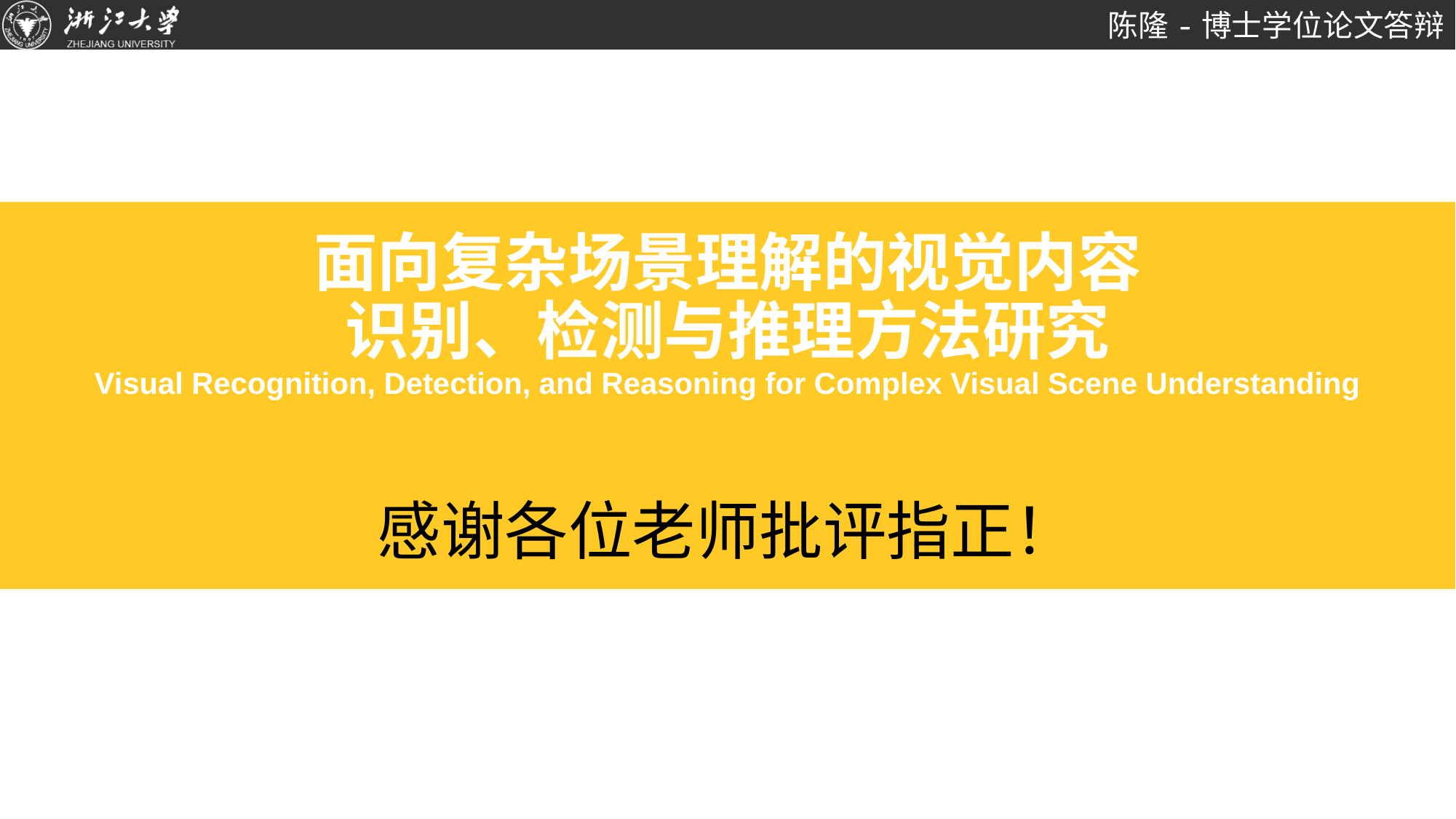

# 面向复杂场景理解的视觉内容 识别、检测与推理方法研究 Visual Recognition, Detection, and Reasoning for Complex Visual Scene Understanding 感谢各位老师批评指正！